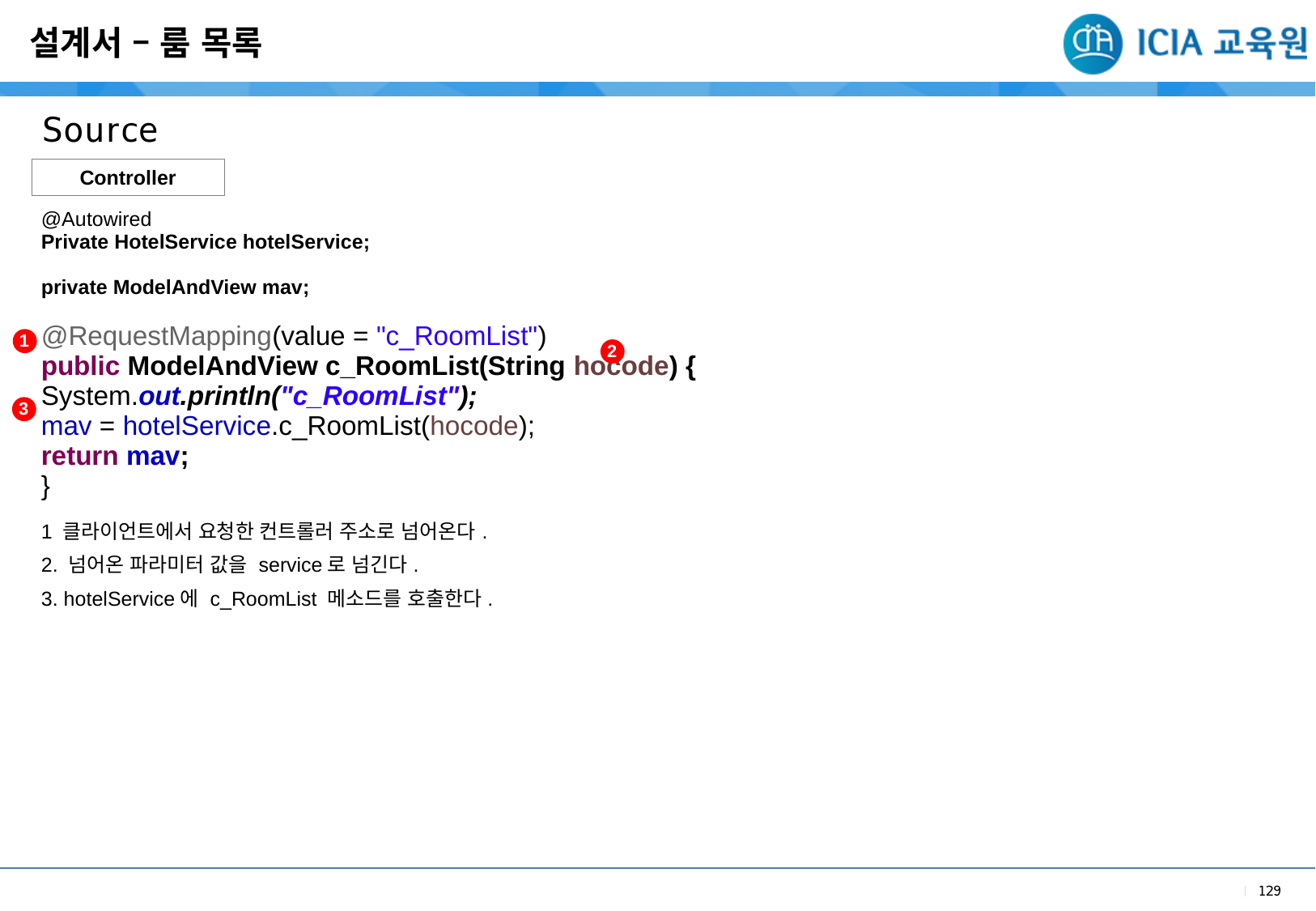

설계서 – 룸 목록
Source
Controller
| @Autowired Private HotelService hotelService; private ModelAndView mav; @RequestMapping(value = "c\_RoomList") public ModelAndView c\_RoomList(String hocode) { System.out.println("c\_RoomList"); mav = hotelService.c\_RoomList(hocode); return mav; } |
| --- |
| 1 클라이언트에서 요청한 컨트롤러 주소로 넘어온다. 2. 넘어온 파라미터 값을 service로 넘긴다. 3. hotelService에 c\_RoomList 메소드를 호출한다. |
1

2

3